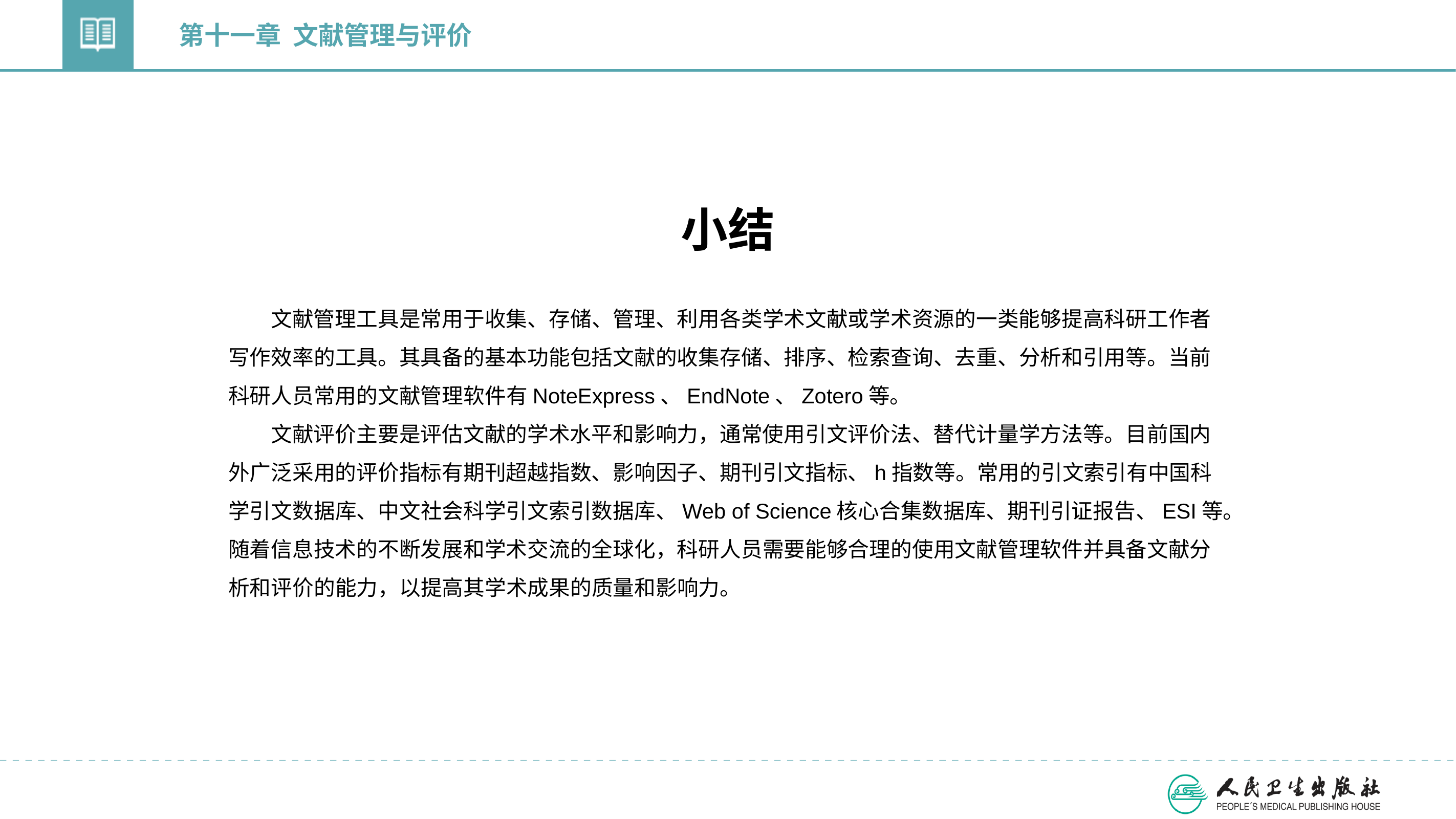

第十一章  文献管理与评价
小结
文献管理工具是常用于收集、存储、管理、利用各类学术文献或学术资源的一类能够提高科研工作者写作效率的工具。其具备的基本功能包括文献的收集存储、排序、检索查询、去重、分析和引用等。当前科研人员常用的文献管理软件有NoteExpress、EndNote、Zotero等。
文献评价主要是评估文献的学术水平和影响力，通常使用引文评价法、替代计量学方法等。目前国内外广泛采用的评价指标有期刊超越指数、影响因子、期刊引文指标、h指数等。常用的引文索引有中国科学引文数据库、中文社会科学引文索引数据库、Web of Science核心合集数据库、期刊引证报告、ESI等。随着信息技术的不断发展和学术交流的全球化，科研人员需要能够合理的使用文献管理软件并具备文献分析和评价的能力，以提高其学术成果的质量和影响力。